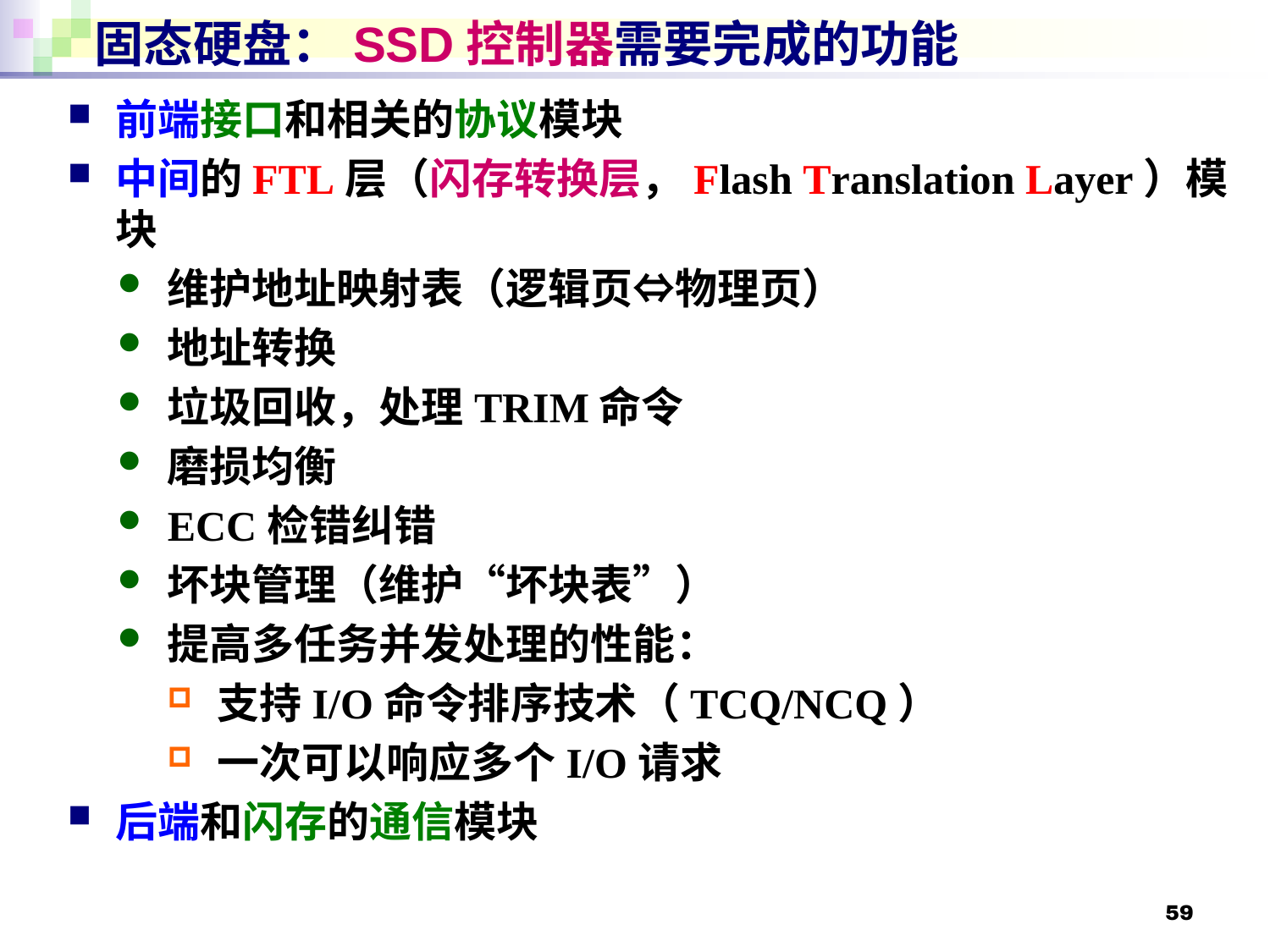

# 固态硬盘：SSD控制器需要完成的功能
前端接口和相关的协议模块
中间的FTL层（闪存转换层，Flash Translation Layer）模块
维护地址映射表（逻辑页⇔物理页）
地址转换
垃圾回收，处理TRIM命令
磨损均衡
ECC检错纠错
坏块管理（维护“坏块表”）
提高多任务并发处理的性能：
支持I/O命令排序技术（TCQ/NCQ）
一次可以响应多个I/O请求
后端和闪存的通信模块
59